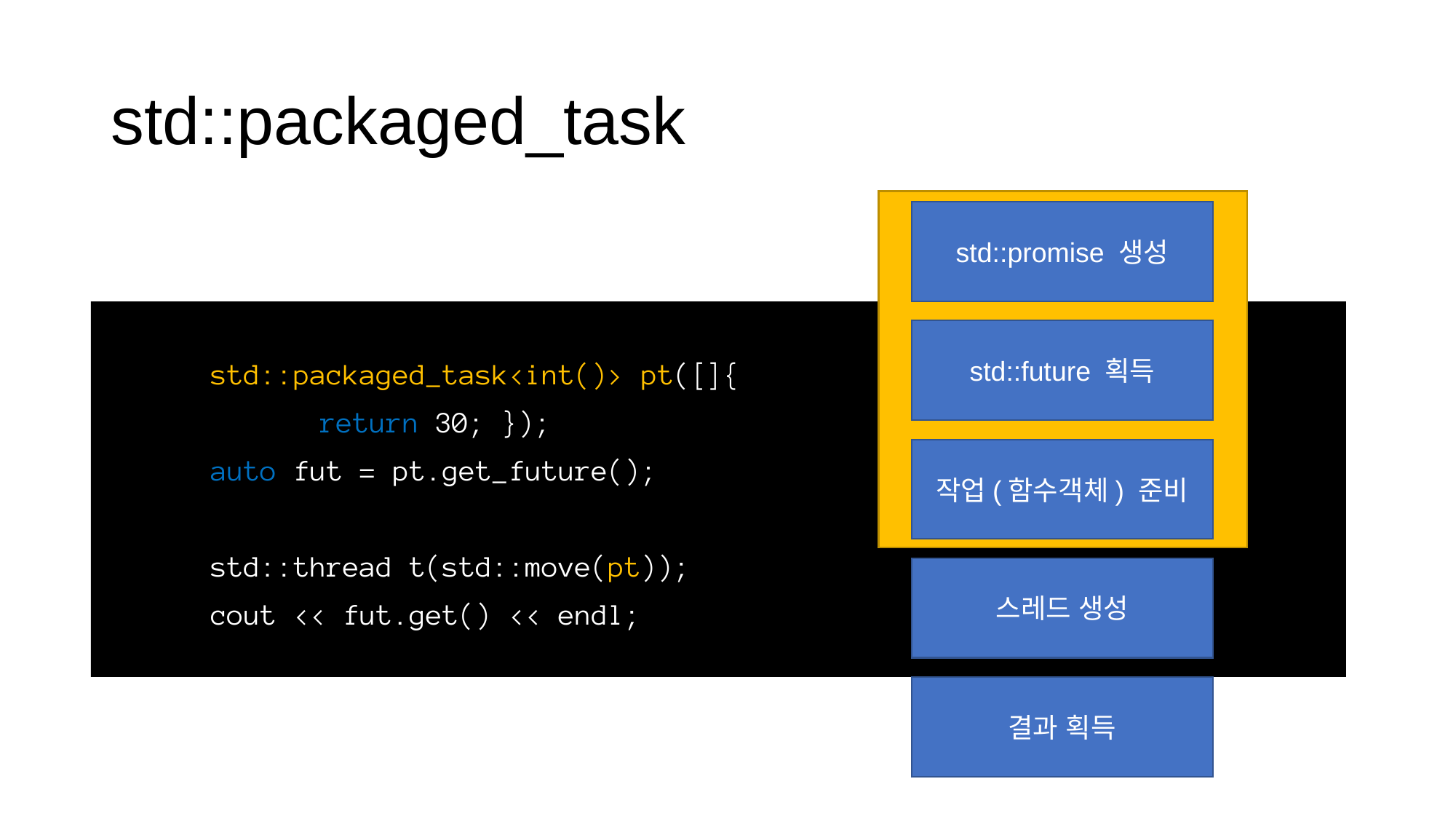

# std::packaged_task

std::promise 생성

	std::packaged_task<int()> pt([]{
 		return 30; });
	auto fut = pt.get_future();

	std::thread t(std::move(pt));
	cout << fut.get() << endl;
std::future 획득
작업(함수객체) 준비
스레드 생성
결과 획득